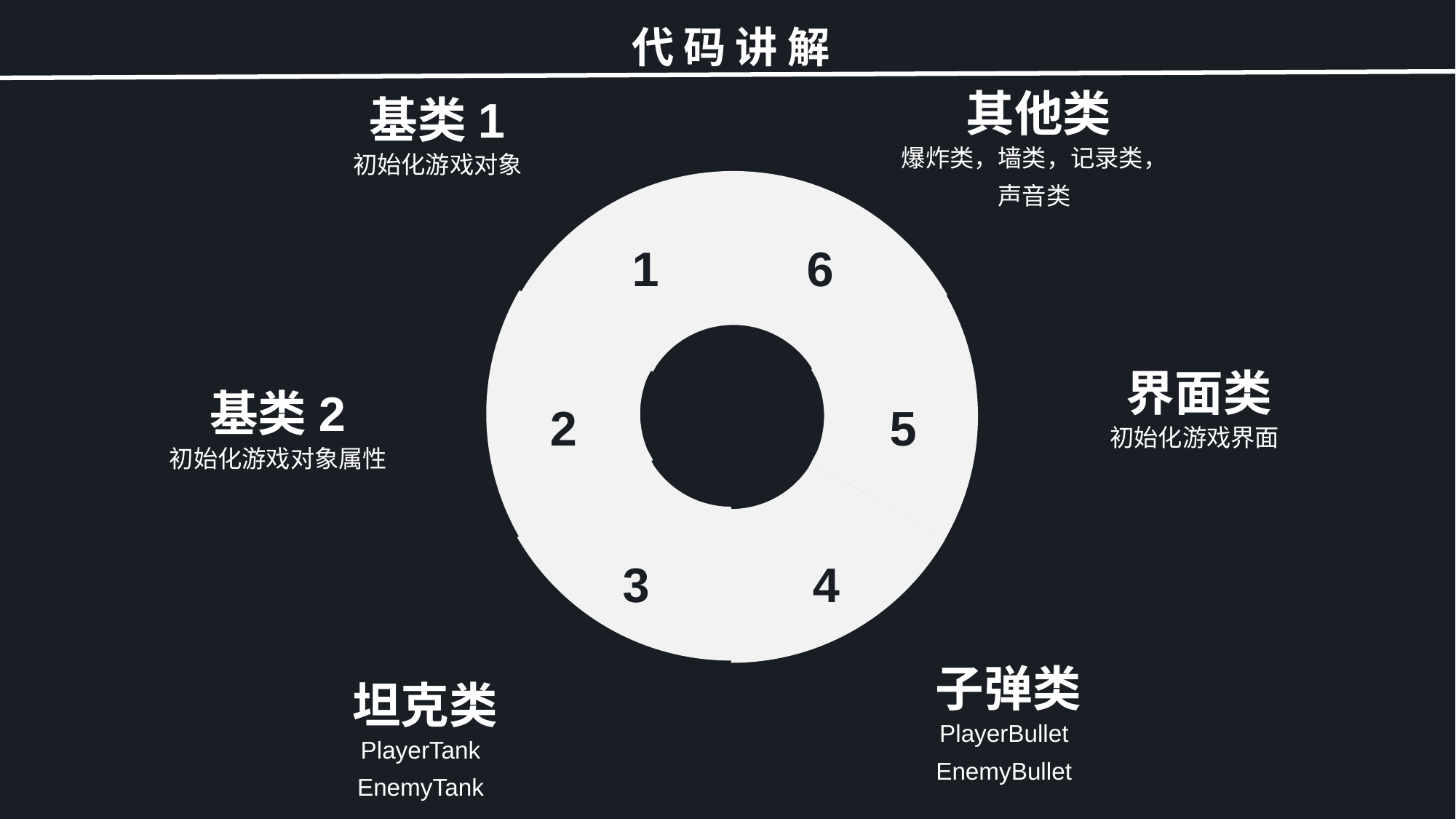

代 码 讲 解
其他类
基类1
爆炸类，墙类，记录类，声音类
初始化游戏对象

1
6

界面类
基类2
2
5
初始化游戏界面

初始化游戏对象属性

3
4
子弹类
坦克类
PlayerBullet
EnemyBullet
PlayerTank
EnemyTank